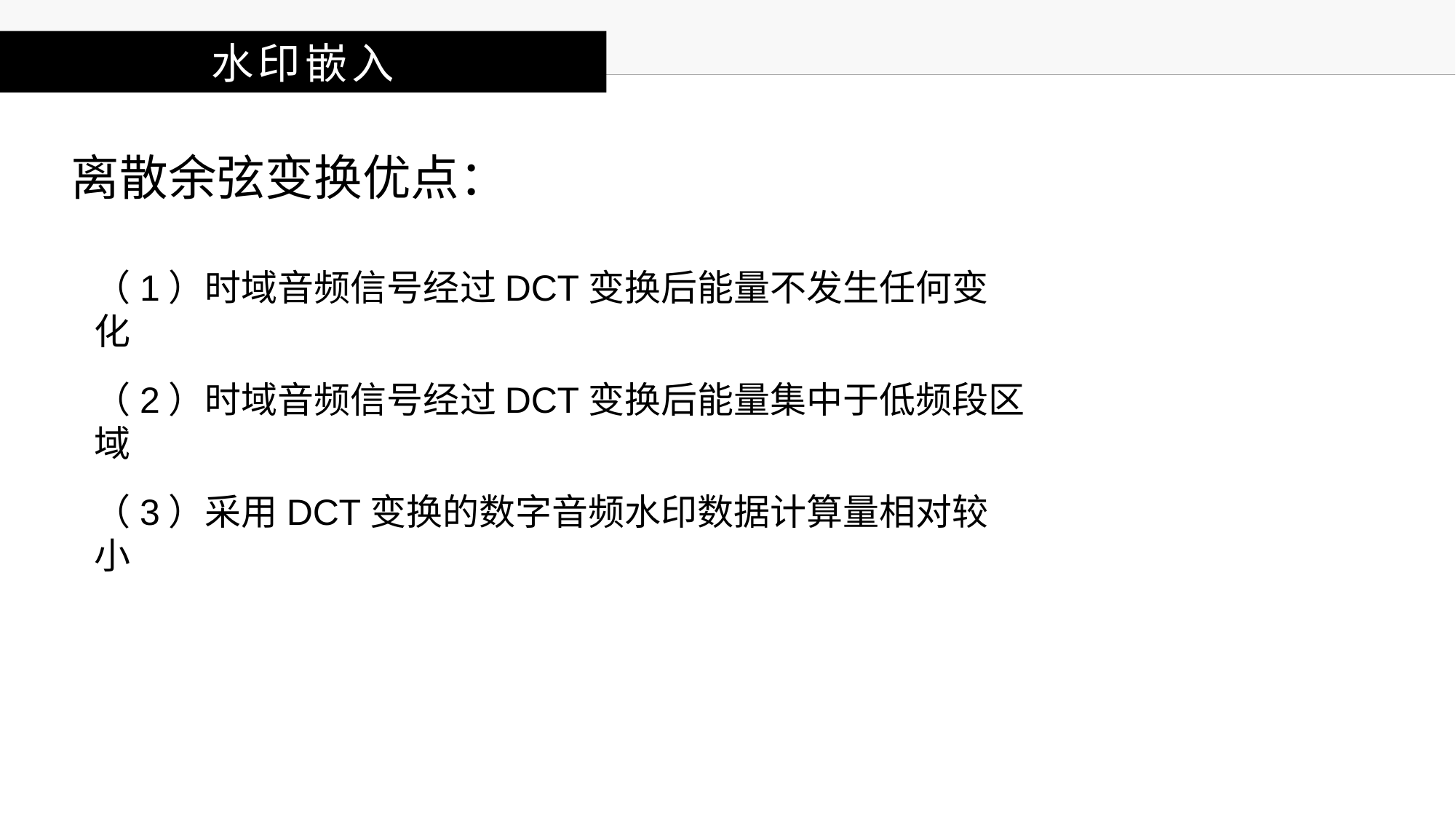

水印嵌入
离散余弦变换优点：
（1）时域音频信号经过DCT变换后能量不发生任何变化
（2）时域音频信号经过DCT变换后能量集中于低频段区域
（3）采用DCT变换的数字音频水印数据计算量相对较小